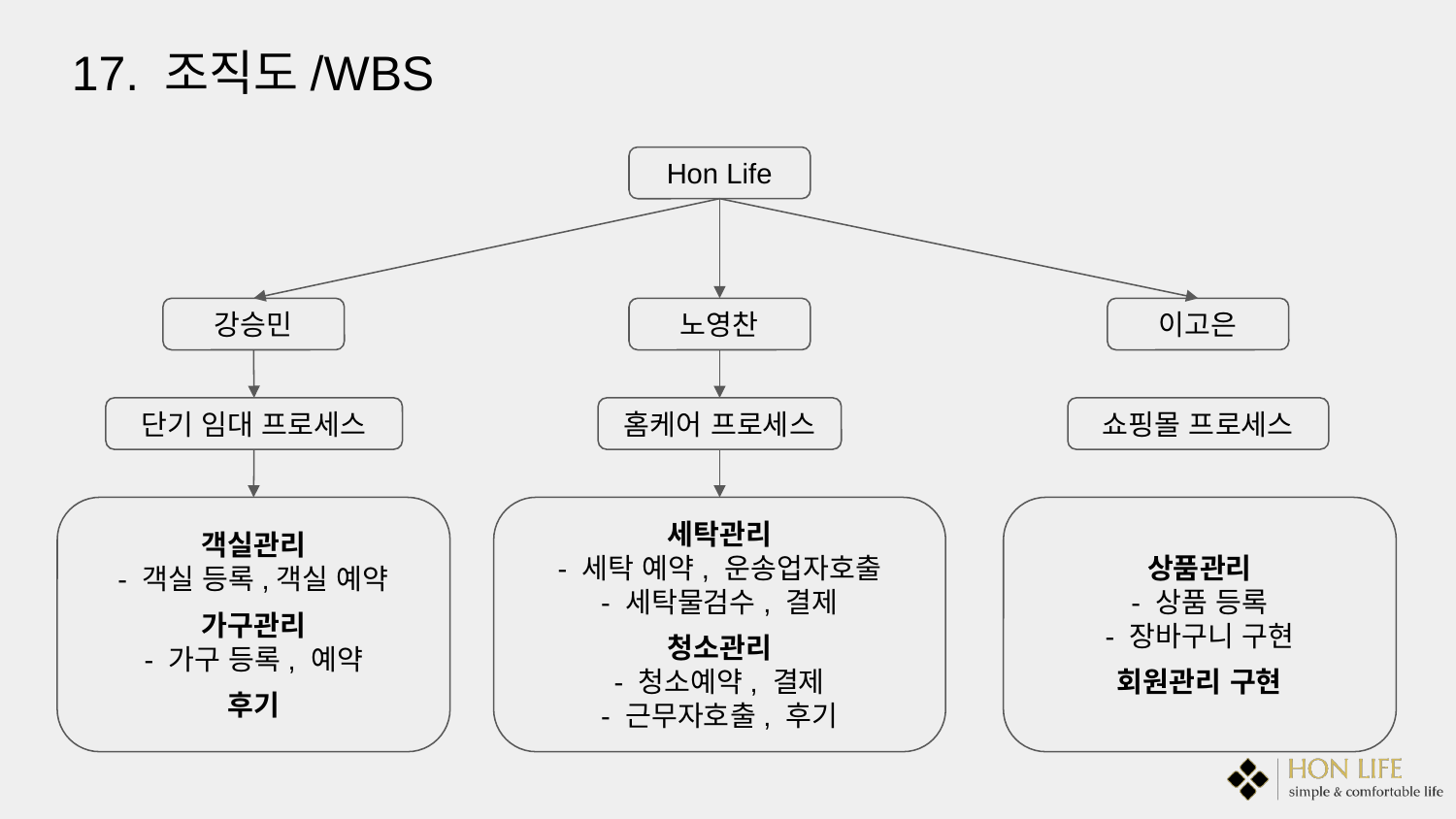

17. 조직도/WBS

Hon Life
강승민
노영찬
이고은

단기 임대 프로세스
홈케어 프로세스
쇼핑몰 프로세스

세탁관리
- 세탁 예약, 운송업자호출
- 세탁물검수, 결제

청소관리
- 청소예약, 결제
- 근무자호출, 후기

객실관리
- 객실 등록,객실 예약

가구관리
- 가구 등록, 예약

후기
상품관리
- 상품 등록
- 장바구니 구현

회원관리 구현